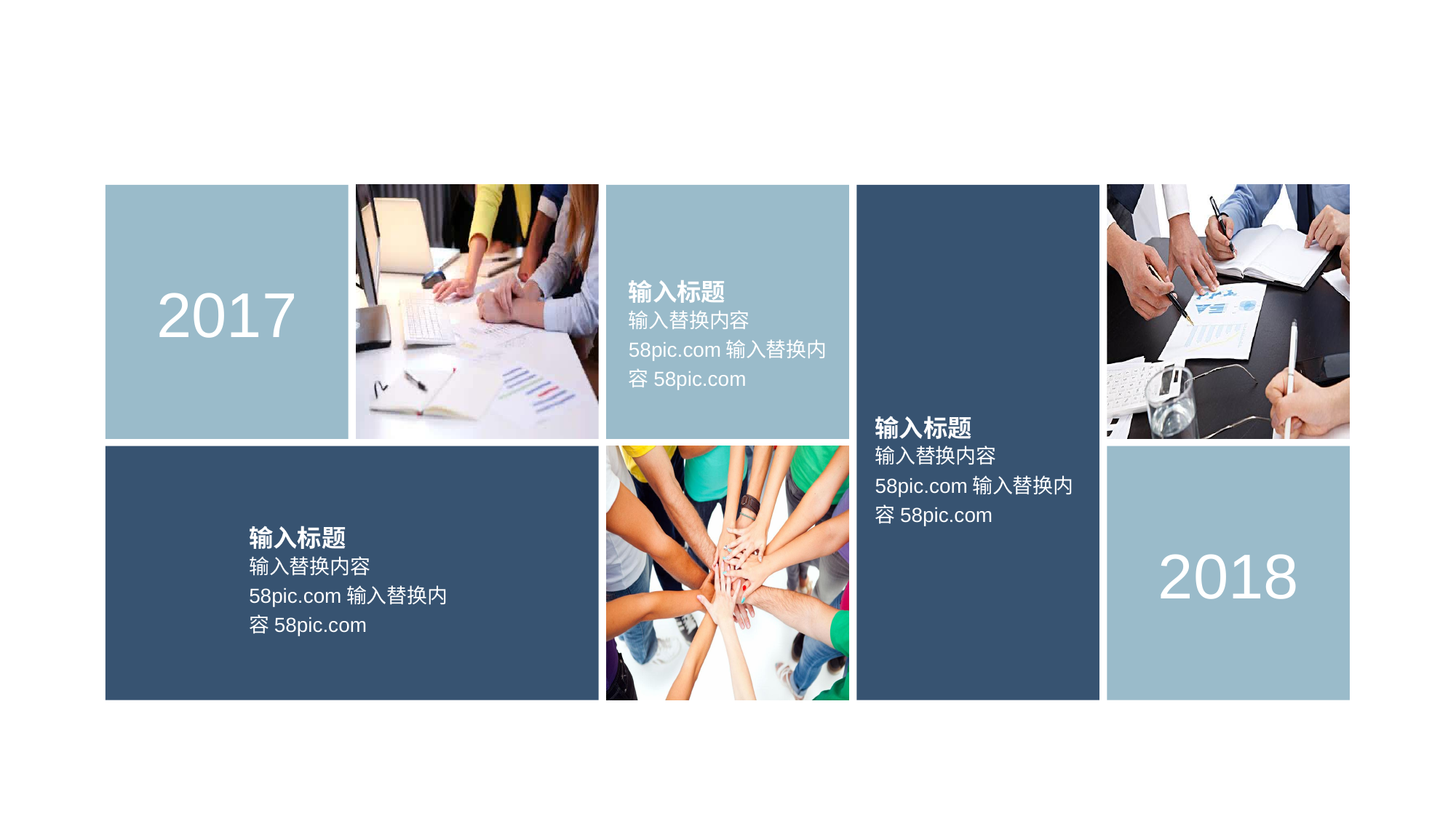

2017

输入标题
输入替换内容58pic.com输入替换内容58pic.com
输入标题
输入替换内容58pic.com输入替换内容58pic.com

2018

输入标题
输入替换内容58pic.com输入替换内容58pic.com